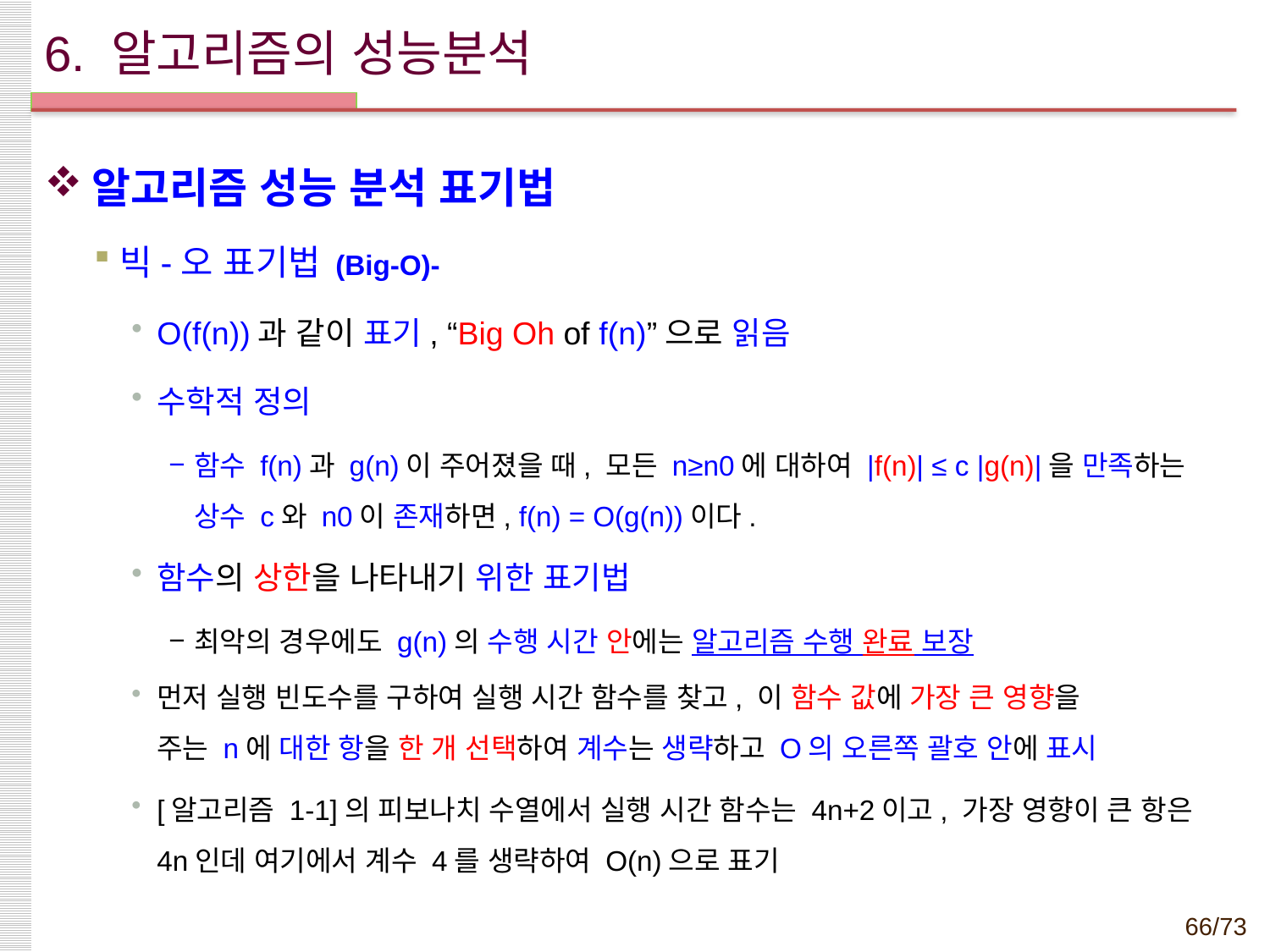

# 6. 알고리즘의 성능분석
알고리즘 성능 분석 표기법
빅-오 표기법 (Big-O)-
O(f(n))과 같이 표기, “Big Oh of f(n)”으로 읽음
수학적 정의
함수 f(n)과 g(n)이 주어졌을 때, 모든 n≥n0에 대하여 |f(n)| ≤ c |g(n)|을 만족하는 상수 c와 n0이 존재하면, f(n) = O(g(n))이다.
함수의 상한을 나타내기 위한 표기법
최악의 경우에도 g(n)의 수행 시간 안에는 알고리즘 수행 완료 보장
먼저 실행 빈도수를 구하여 실행 시간 함수를 찾고, 이 함수 값에 가장 큰 영향을
주는 n에 대한 항을 한 개 선택하여 계수는 생략하고 O의 오른쪽 괄호 안에 표시
[알고리즘 1-1]의 피보나치 수열에서 실행 시간 함수는 4n+2이고, 가장 영향이 큰 항은 4n인데 여기에서 계수 4를 생략하여 O(n)으로 표기